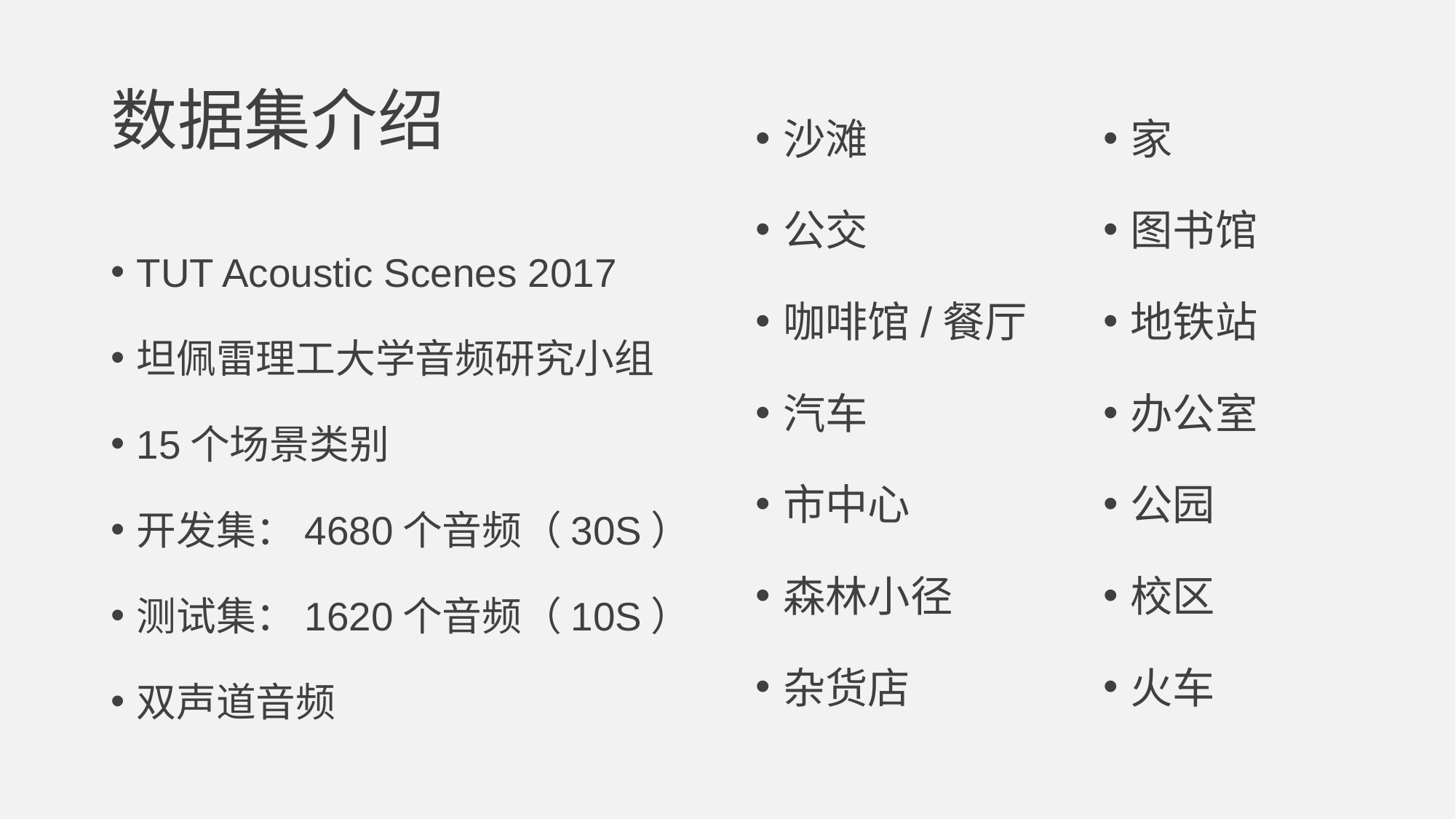

# 数据集介绍
沙滩
公交
咖啡馆/餐厅
汽车
市中心
森林小径
杂货店

家
图书馆
地铁站
办公室
公园
校区
火车

TUT Acoustic Scenes 2017
坦佩雷理工大学音频研究小组
15个场景类别
开发集：4680个音频（30S）
测试集：1620个音频（10S）
双声道音频